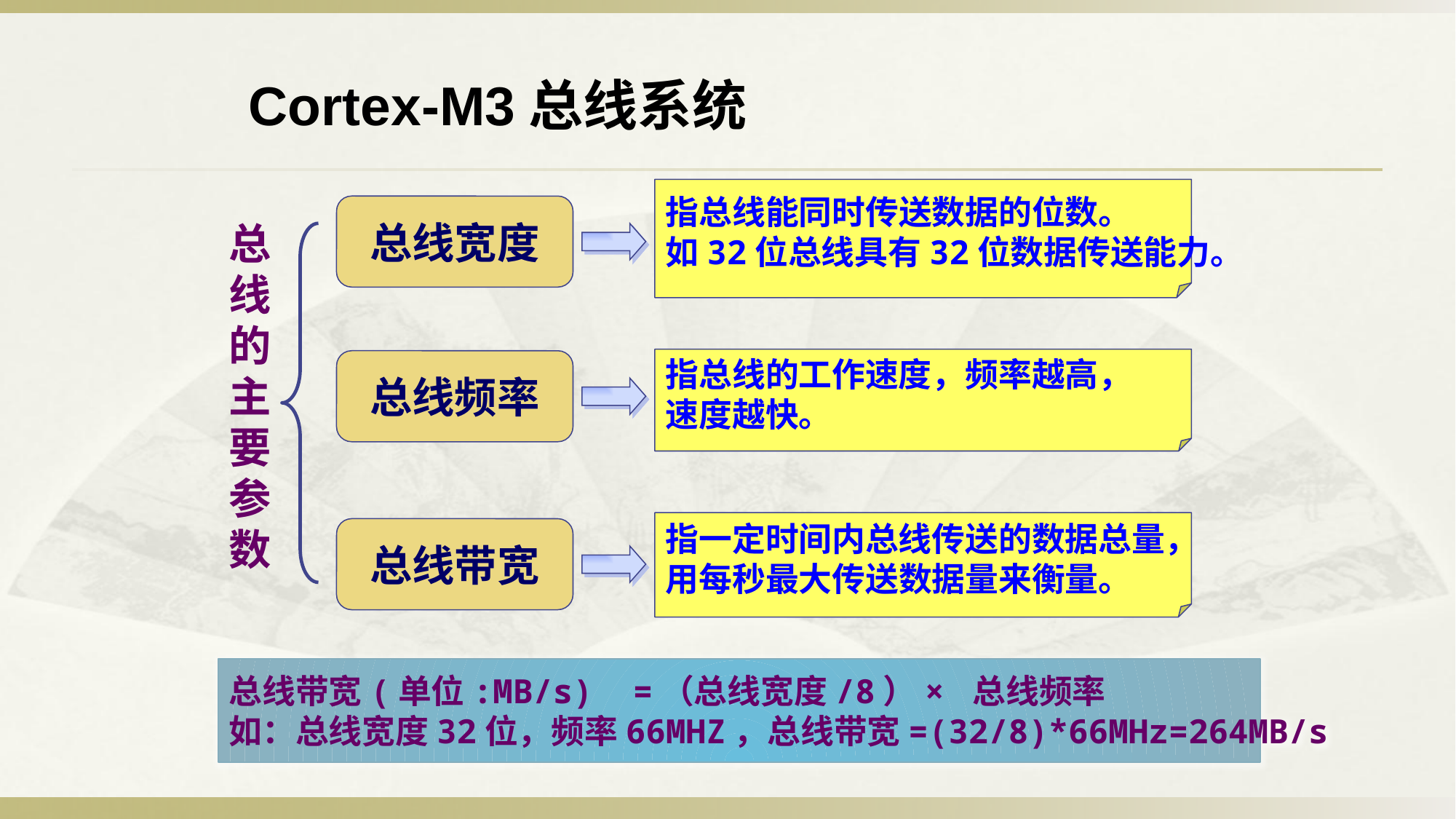

Cortex-M3总线系统
指总线能同时传送数据的位数。
如32位总线具有32位数据传送能力。
总线宽度
总线的主要参数

指总线的工作速度，频率越高，
速度越快。
总线频率

指一定时间内总线传送的数据总量，
用每秒最大传送数据量来衡量。
总线带宽

总线带宽(单位:MB/s)  =（总线宽度/8）× 总线频率
如：总线宽度32位，频率66MHZ，总线带宽=(32/8)*66MHz=264MB/s